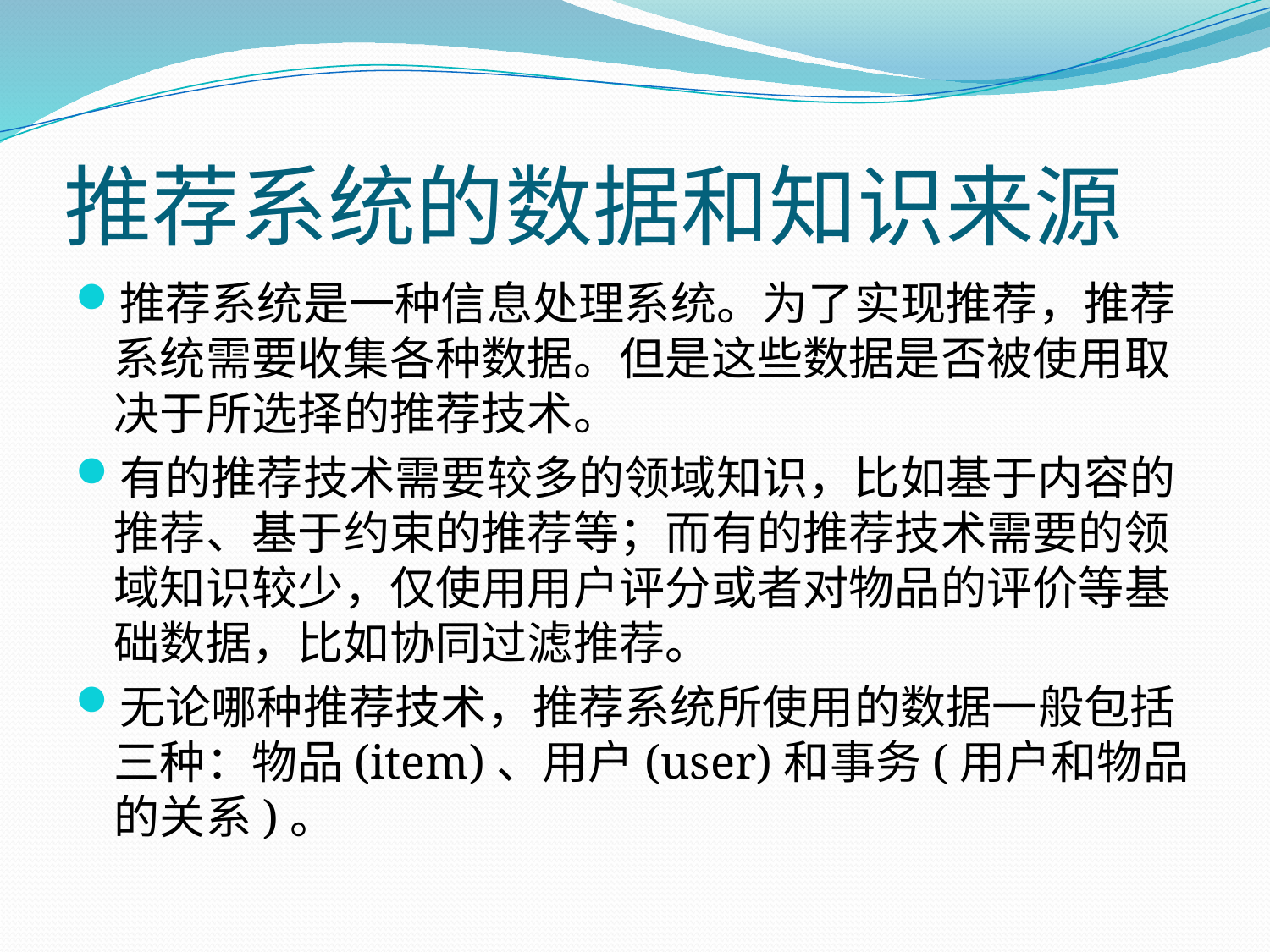

# 推荐系统的数据和知识来源
推荐系统是一种信息处理系统。为了实现推荐，推荐系统需要收集各种数据。但是这些数据是否被使用取决于所选择的推荐技术。
有的推荐技术需要较多的领域知识，比如基于内容的推荐、基于约束的推荐等；而有的推荐技术需要的领域知识较少，仅使用用户评分或者对物品的评价等基础数据，比如协同过滤推荐。
无论哪种推荐技术，推荐系统所使用的数据一般包括三种：物品(item)、用户(user)和事务(用户和物品的关系)。